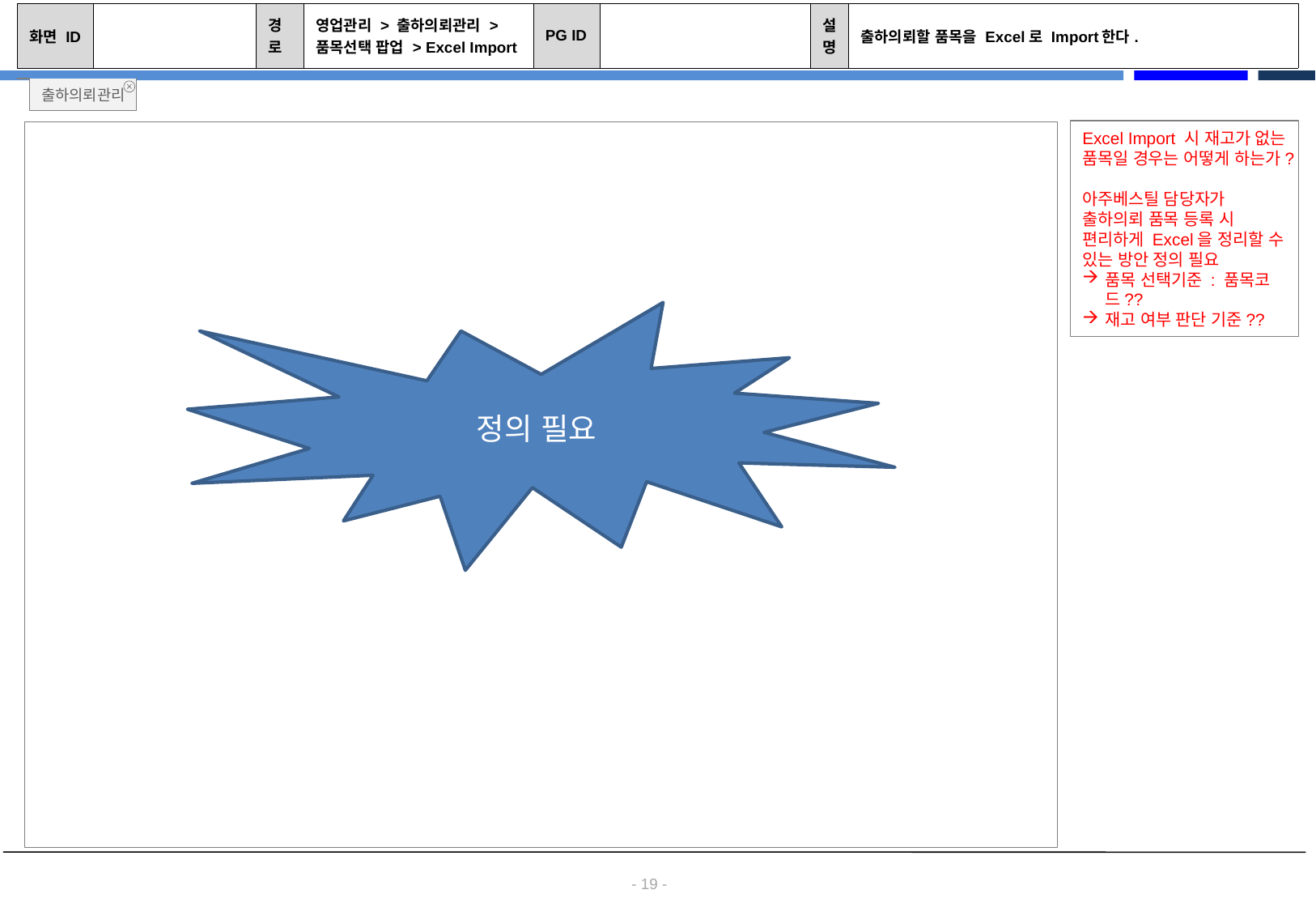

| 화면 ID |  | 경로 | 영업관리 > 출하의뢰관리 > 품목선택 팝업 > Excel Import | PG ID |  | 설명 | 출하의뢰할 품목을 Excel로 Import한다. |
| --- | --- | --- | --- | --- | --- | --- | --- |
출하의뢰관리

Excel Import 시 재고가 없는 품목일 경우는 어떻게 하는가?

아주베스틸 담당자가 출하의뢰 품목 등록 시 편리하게 Excel을 정리할 수 있는 방안 정의 필요
품목 선택기준 : 품목코드??
재고 여부 판단 기준??

정의 필요